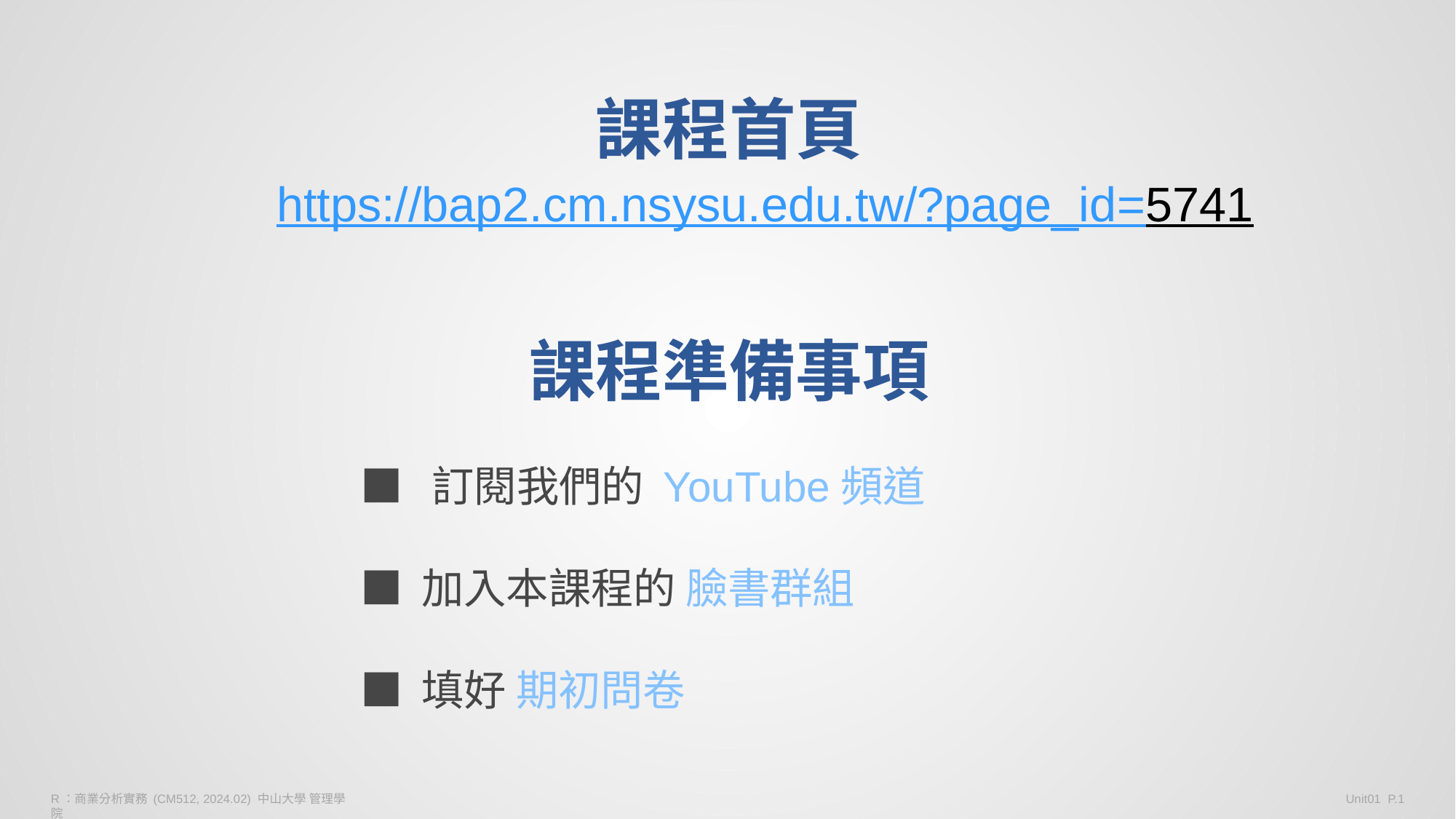

課程首頁
https://bap2.cm.nsysu.edu.tw/?page_id=5741
# 課程準備事項
  ■  訂閱我們的 YouTube頻道
  ■  加入本課程的 臉書群組
  ■  填好 期初問卷